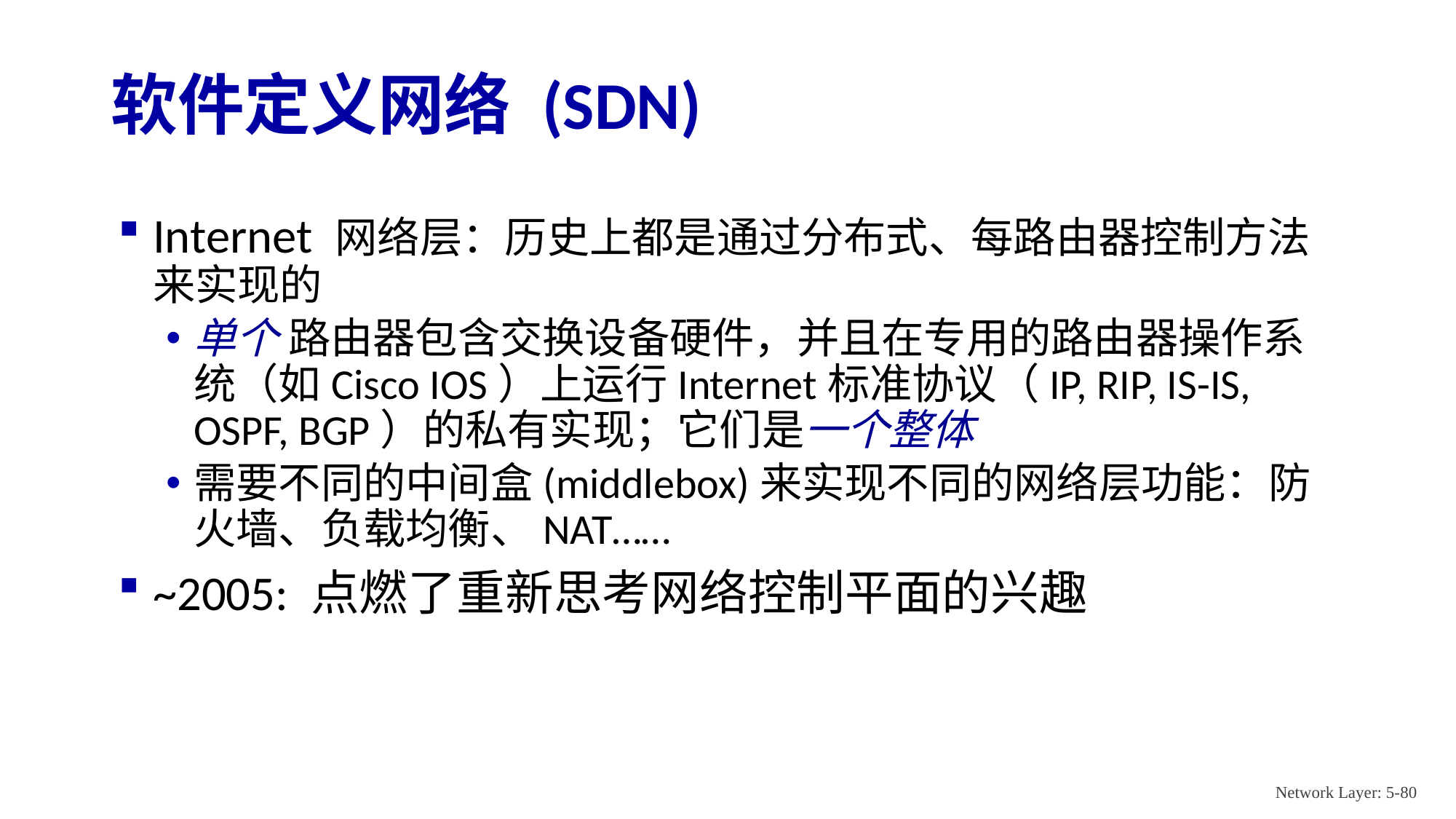

# 软件定义网络 (SDN)
Internet 网络层：历史上都是通过分布式、每路由器控制方法来实现的
单个 路由器包含交换设备硬件，并且在专用的路由器操作系统（如Cisco IOS）上运行Internet标准协议（IP, RIP, IS-IS, OSPF, BGP）的私有实现；它们是一个整体
需要不同的中间盒(middlebox)来实现不同的网络层功能：防火墙、负载均衡、NAT……
~2005: 点燃了重新思考网络控制平面的兴趣

Network Layer: 5-80